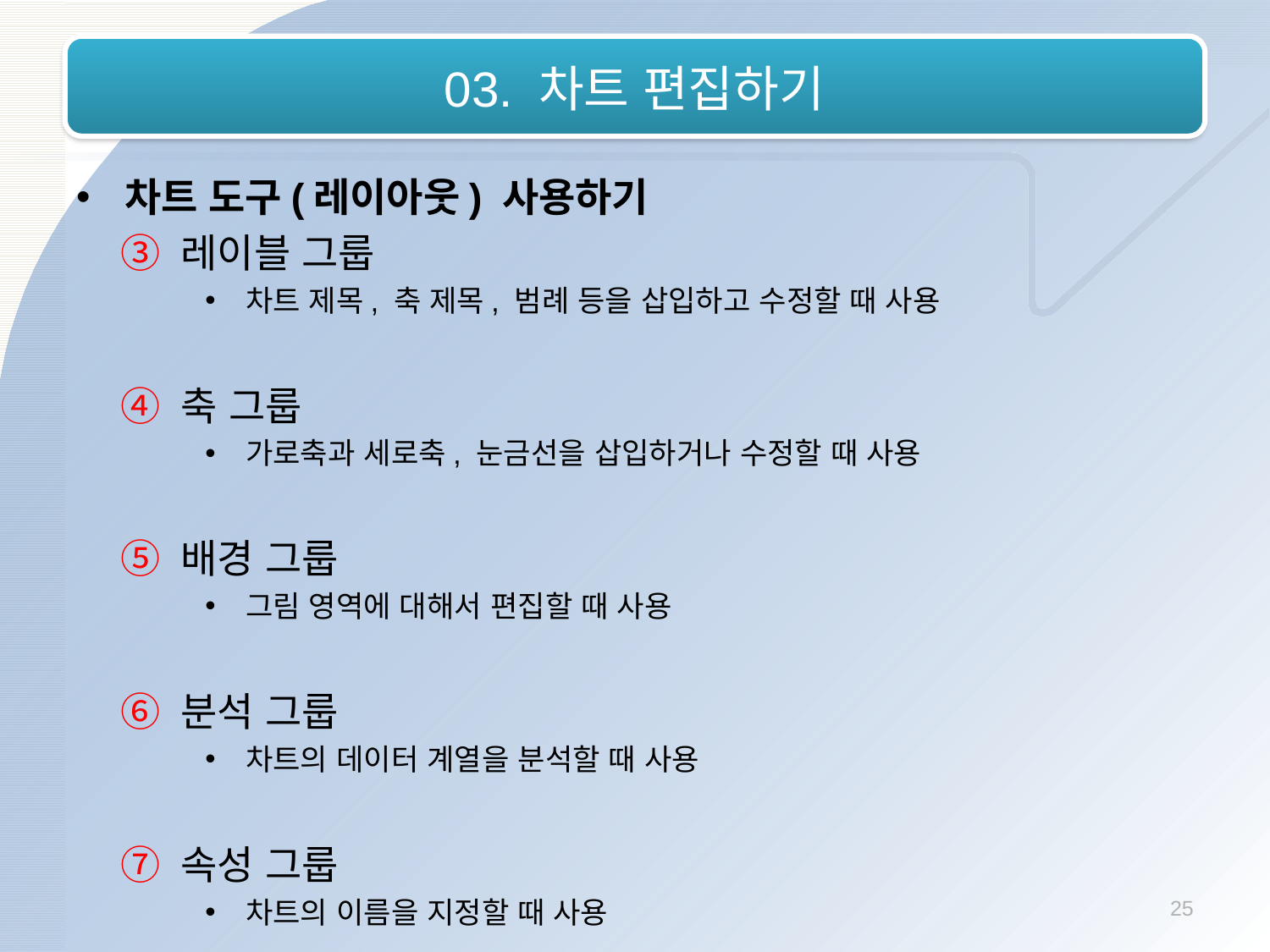

# 03. 차트 편집하기
차트 도구(레이아웃) 사용하기
    ③ 레이블 그룹
차트 제목, 축 제목, 범례 등을 삽입하고 수정할 때 사용

    ④ 축 그룹
가로축과 세로축, 눈금선을 삽입하거나 수정할 때 사용

    ⑤ 배경 그룹
그림 영역에 대해서 편집할 때 사용

    ⑥ 분석 그룹
차트의 데이터 계열을 분석할 때 사용

    ⑦ 속성 그룹
차트의 이름을 지정할 때 사용
25